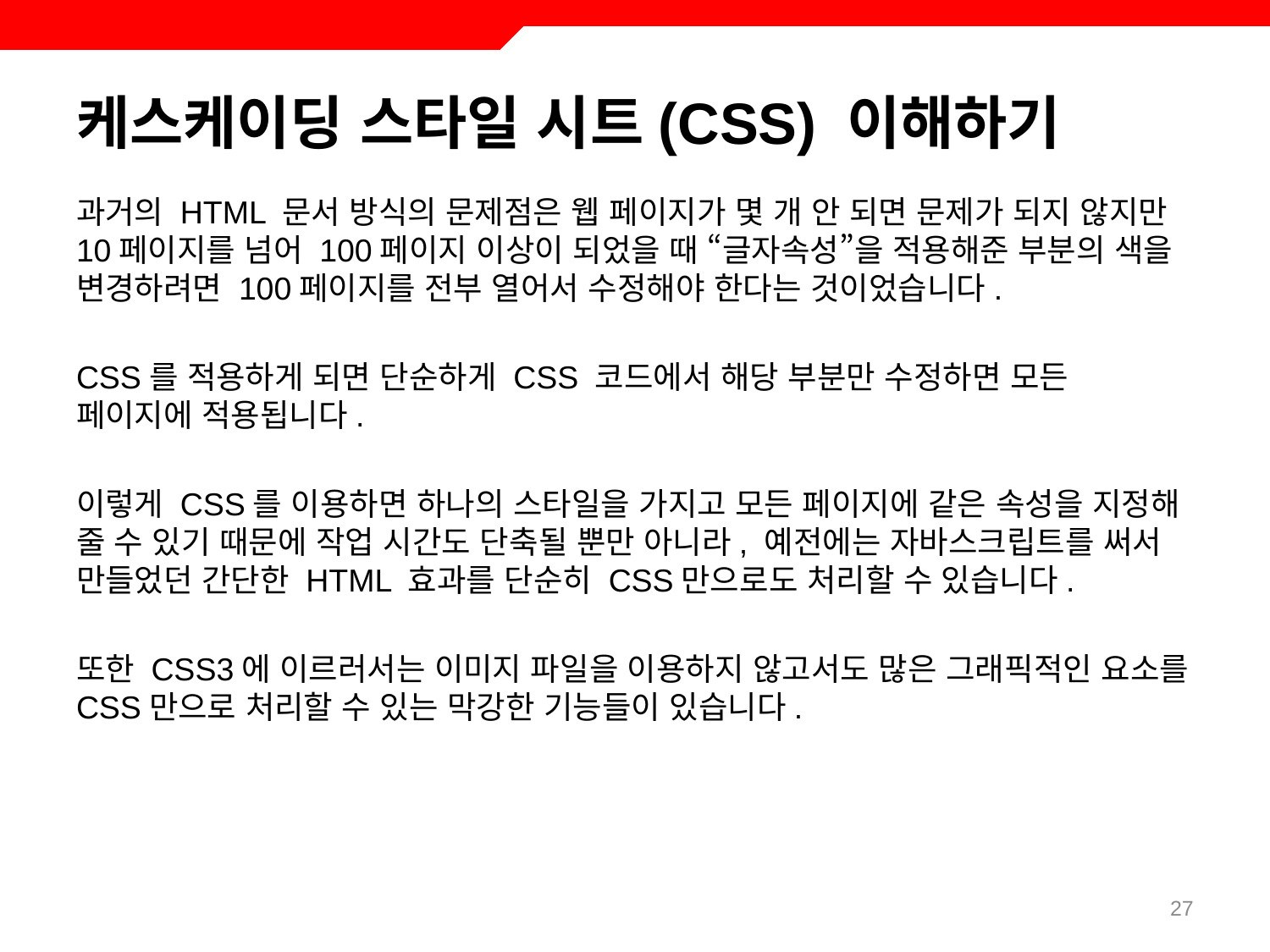

# 케스케이딩 스타일 시트(CSS) 이해하기
과거의 HTML 문서 방식의 문제점은 웹 페이지가 몇 개 안 되면 문제가 되지 않지만 10페이지를 넘어 100페이지 이상이 되었을 때 “글자속성”을 적용해준 부분의 색을 변경하려면 100페이지를 전부 열어서 수정해야 한다는 것이었습니다.

CSS를 적용하게 되면 단순하게 CSS 코드에서 해당 부분만 수정하면 모든 페이지에 적용됩니다.

이렇게 CSS를 이용하면 하나의 스타일을 가지고 모든 페이지에 같은 속성을 지정해 줄 수 있기 때문에 작업 시간도 단축될 뿐만 아니라, 예전에는 자바스크립트를 써서 만들었던 간단한 HTML 효과를 단순히 CSS만으로도 처리할 수 있습니다.

또한 CSS3에 이르러서는 이미지 파일을 이용하지 않고서도 많은 그래픽적인 요소를 CSS만으로 처리할 수 있는 막강한 기능들이 있습니다.
27